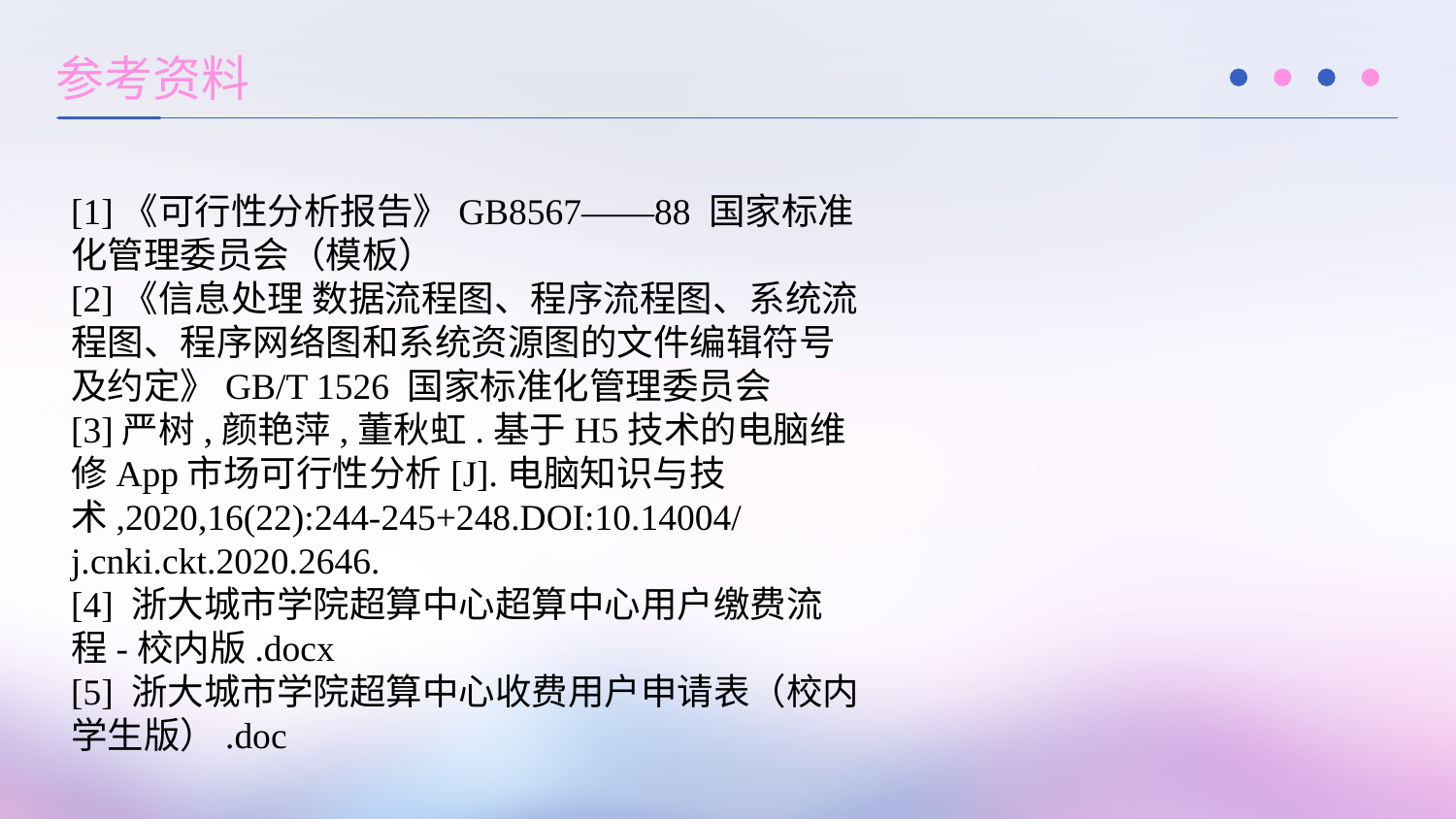

参考资料

[1]《可行性分析报告》GB8567——88 国家标准化管理委员会（模板）
[2]《信息处理 数据流程图、程序流程图、系统流程图、程序网络图和系统资源图的文件编辑符号及约定》GB/T 1526 国家标准化管理委员会
[3]严树,颜艳萍,董秋虹.基于H5技术的电脑维修App市场可行性分析[J].电脑知识与技术,2020,16(22):244-245+248.DOI:10.14004/j.cnki.ckt.2020.2646.
[4] 浙大城市学院超算中心超算中心用户缴费流程-校内版.docx
[5] 浙大城市学院超算中心收费用户申请表（校内学生版）.doc